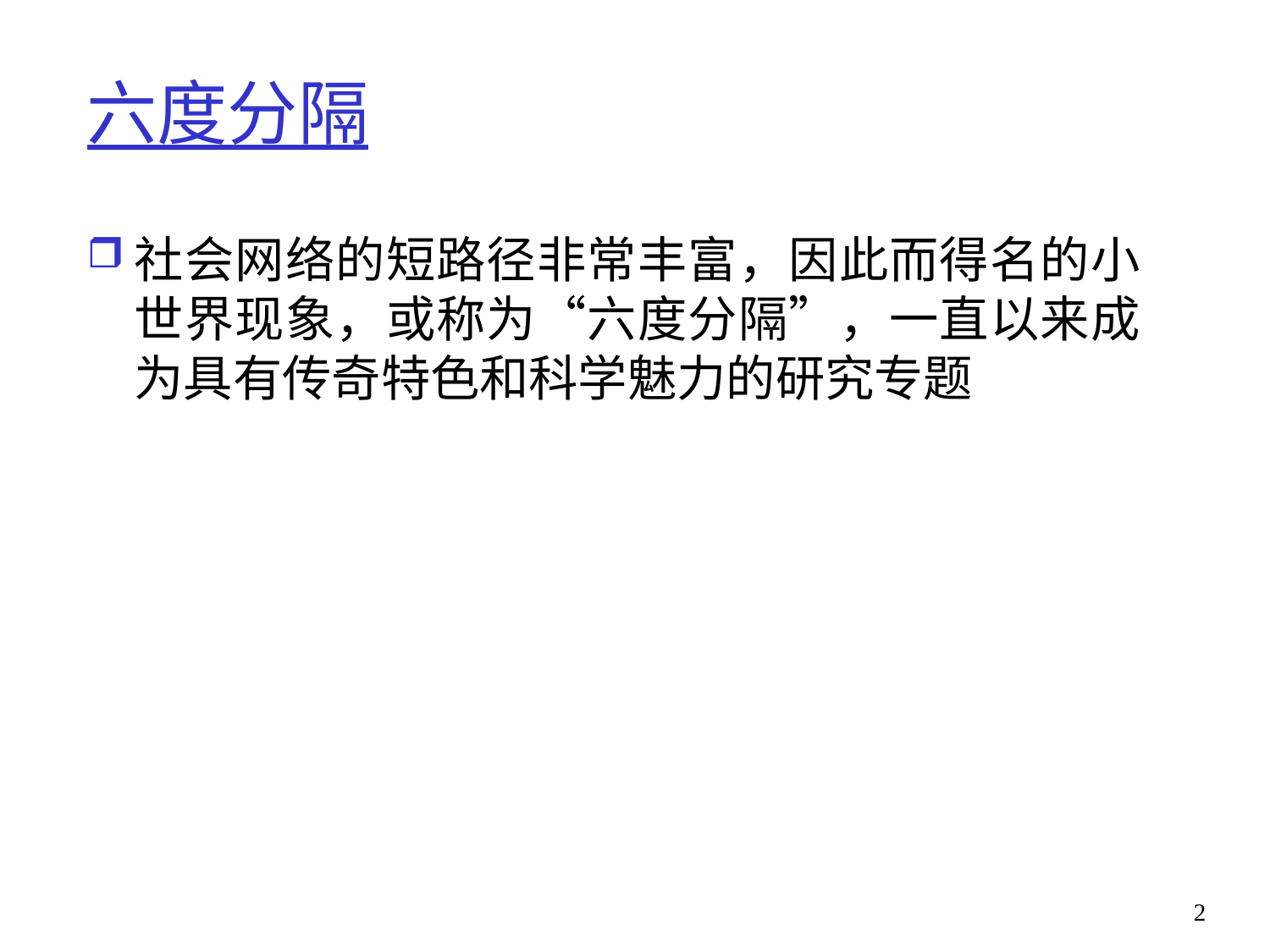

# 六度分隔
社会网络的短路径非常丰富，因此而得名的小世界现象，或称为“六度分隔”，一直以来成为具有传奇特色和科学魅力的研究专题
2